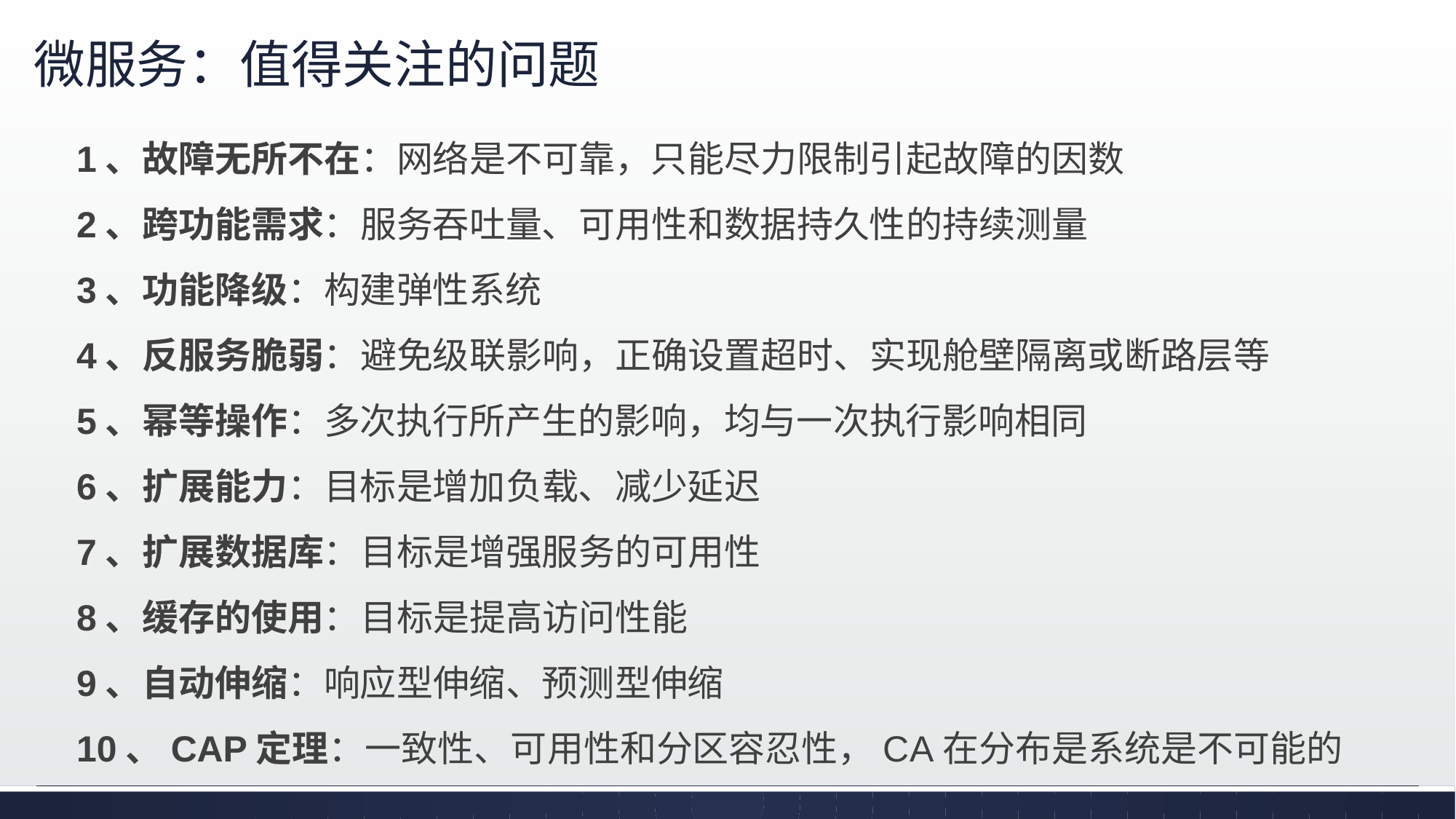

# 微服务：值得关注的问题
1、故障无所不在：网络是不可靠，只能尽力限制引起故障的因数
2、跨功能需求：服务吞吐量、可用性和数据持久性的持续测量
3、功能降级：构建弹性系统
4、反服务脆弱：避免级联影响，正确设置超时、实现舱壁隔离或断路层等
5、幂等操作：多次执行所产生的影响，均与一次执行影响相同
6、扩展能力：目标是增加负载、减少延迟
7、扩展数据库：目标是增强服务的可用性
8、缓存的使用：目标是提高访问性能
9、自动伸缩：响应型伸缩、预测型伸缩
10、CAP定理：一致性、可用性和分区容忍性，CA在分布是系统是不可能的